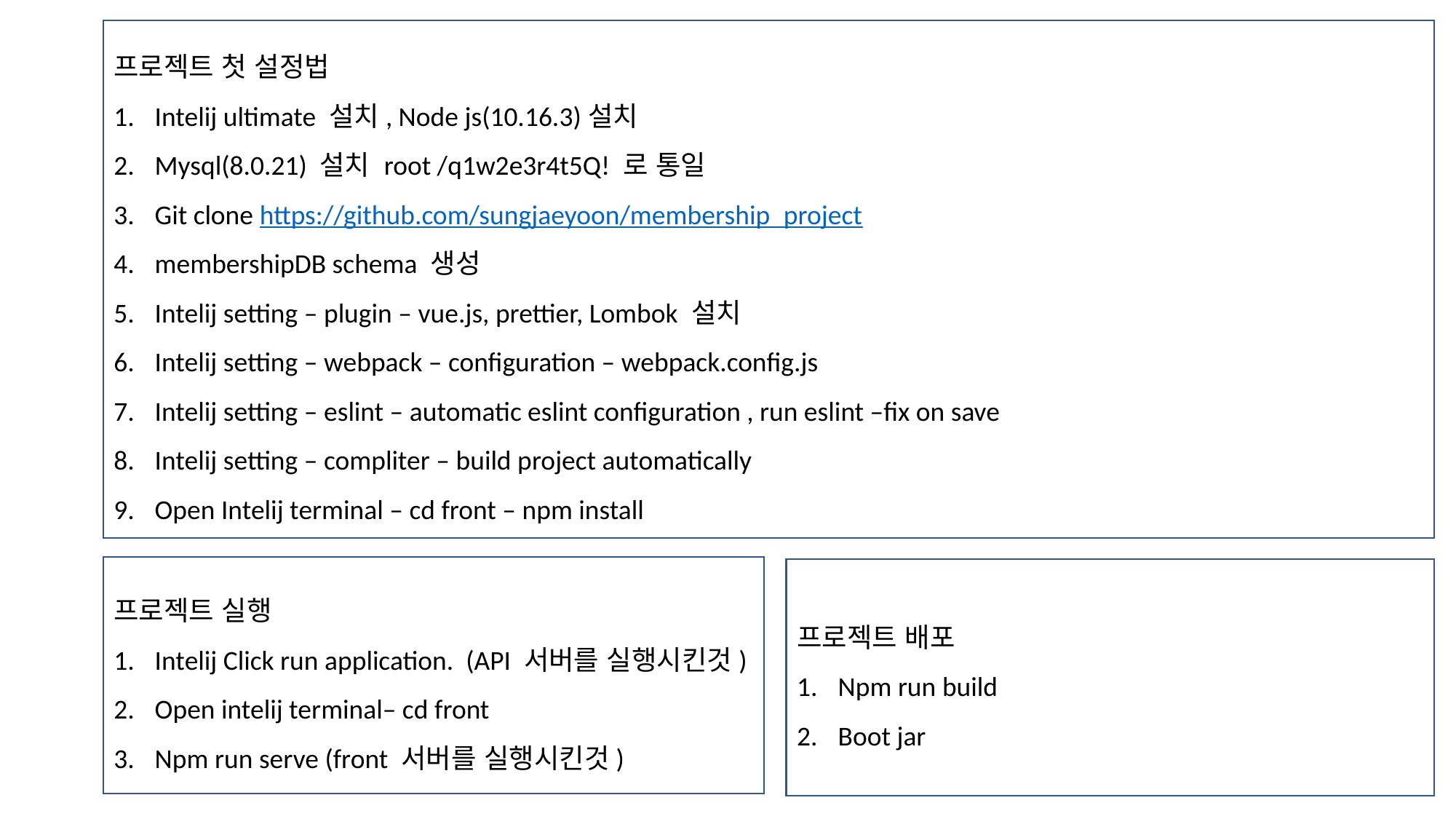

프로젝트 첫 설정법
Intelij ultimate 설치, Node js(10.16.3)설치
Mysql(8.0.21) 설치 root /q1w2e3r4t5Q! 로 통일
Git clone https://github.com/sungjaeyoon/membership_project
membershipDB schema 생성
Intelij setting – plugin – vue.js, prettier, Lombok 설치
Intelij setting – webpack – configuration – webpack.config.js
Intelij setting – eslint – automatic eslint configuration , run eslint –fix on save
Intelij setting – compliter – build project automatically
Open Intelij terminal – cd front – npm install
프로젝트 실행
Intelij Click run application.  (API 서버를 실행시킨것)
Open intelij terminal– cd front
Npm run serve (front 서버를 실행시킨것)
프로젝트 배포
Npm run build
Boot jar